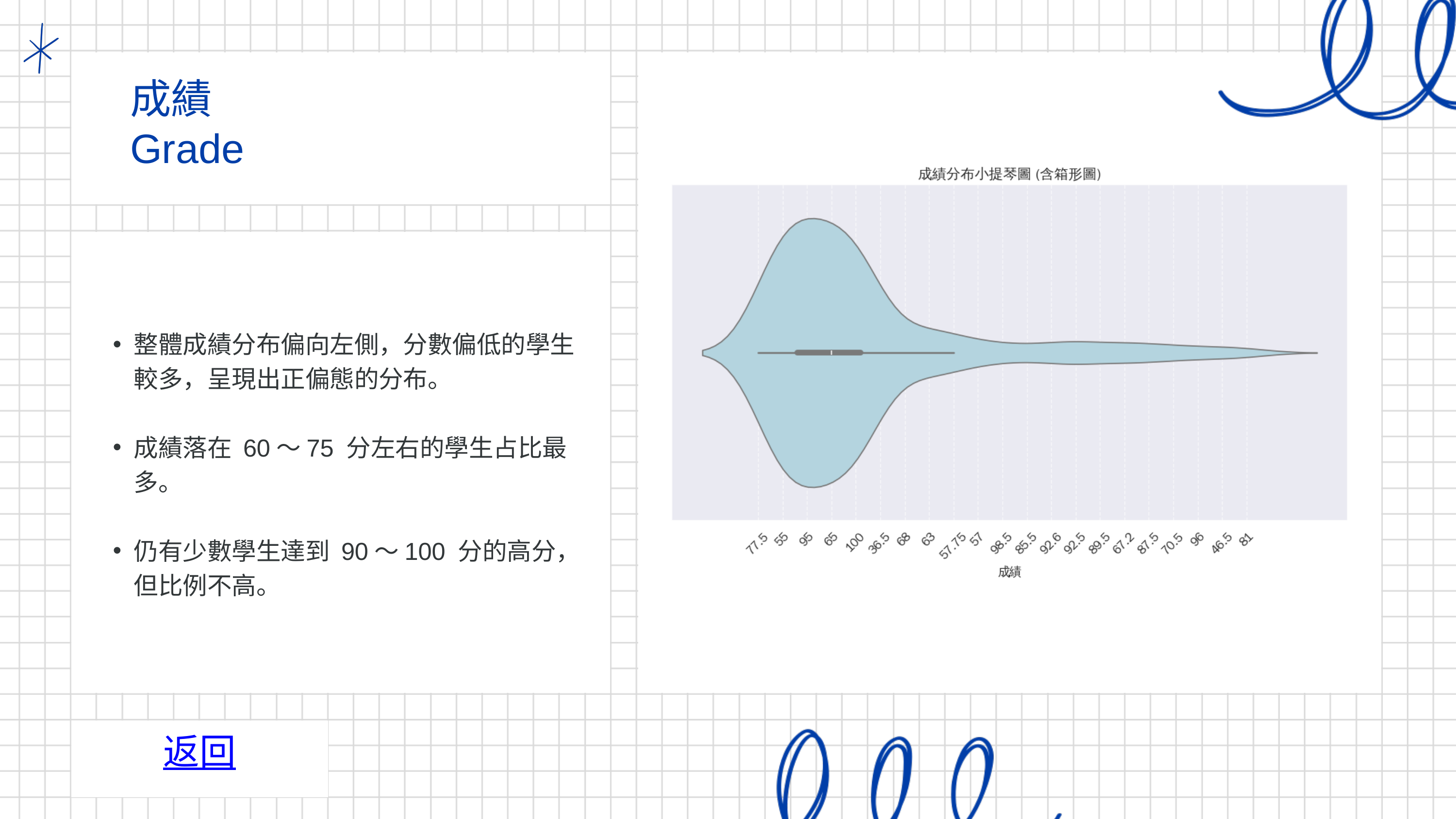

成績
Grade

整體成績分布偏向左側，分數偏低的學生較多，呈現出正偏態的分布。

成績落在 60～75 分左右的學生占比最多。

仍有少數學生達到 90～100 分的高分，但比例不高。

返回